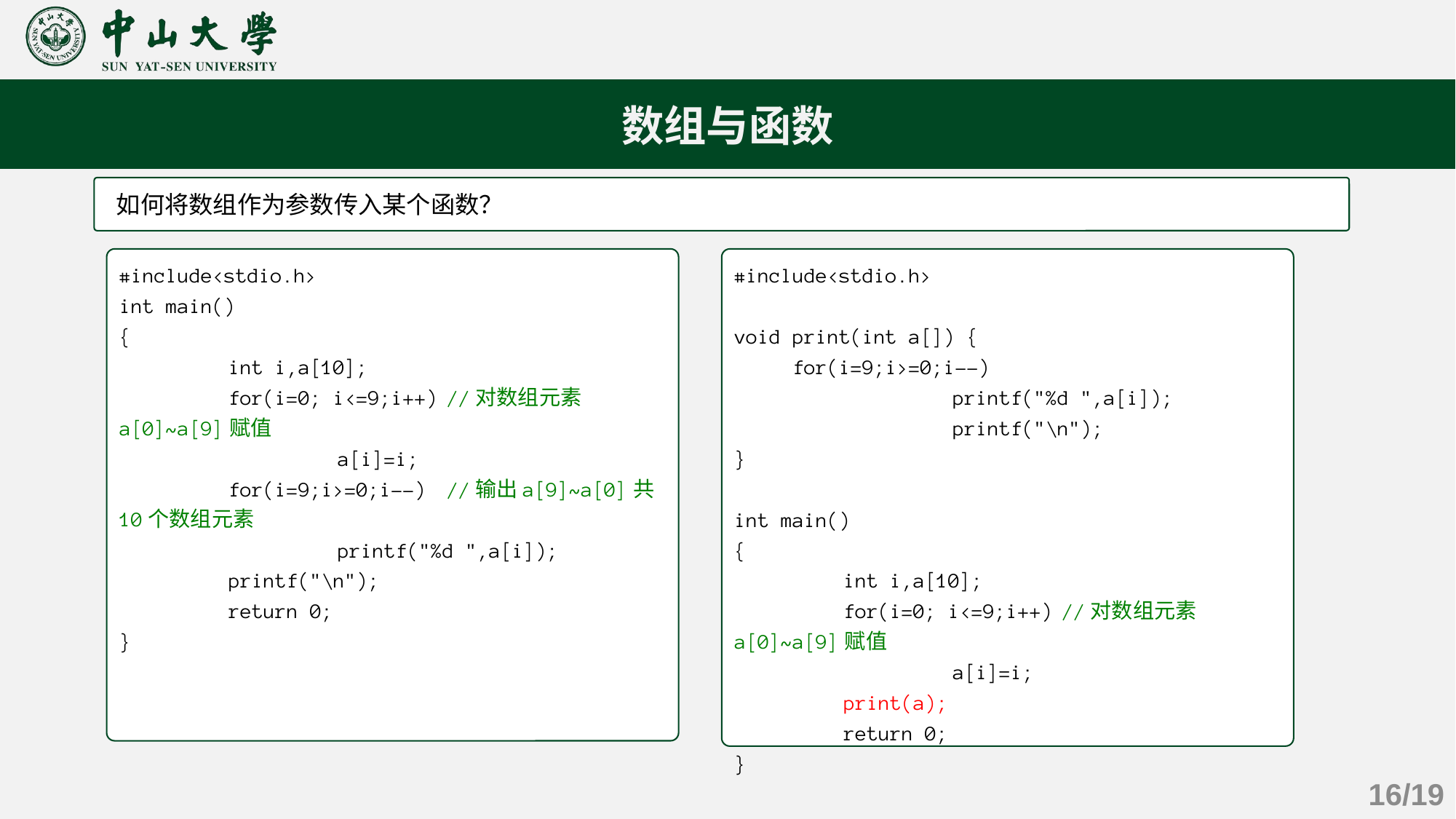

数组与函数
如何将数组作为参数传入某个函数？
#include<stdio.h>
int main()
{
	int i,a[10];
	for(i=0; i<=9;i++)	//对数组元素a[0]~a[9]赋值
		a[i]=i;
	for(i=9;i>=0;i--)	//输出a[9]~a[0]共10个数组元素
		printf("%d ",a[i]);
	printf("\n");
	return 0;
}
#include<stdio.h>

void print(int a[]) {
     for(i=9;i>=0;i--)
		printf("%d ",a[i]);
		printf("\n");
}

int main()
{
	int i,a[10];
	for(i=0; i<=9;i++)	//对数组元素a[0]~a[9]赋值
		a[i]=i;
	print(a);
	return 0;
}
16/19